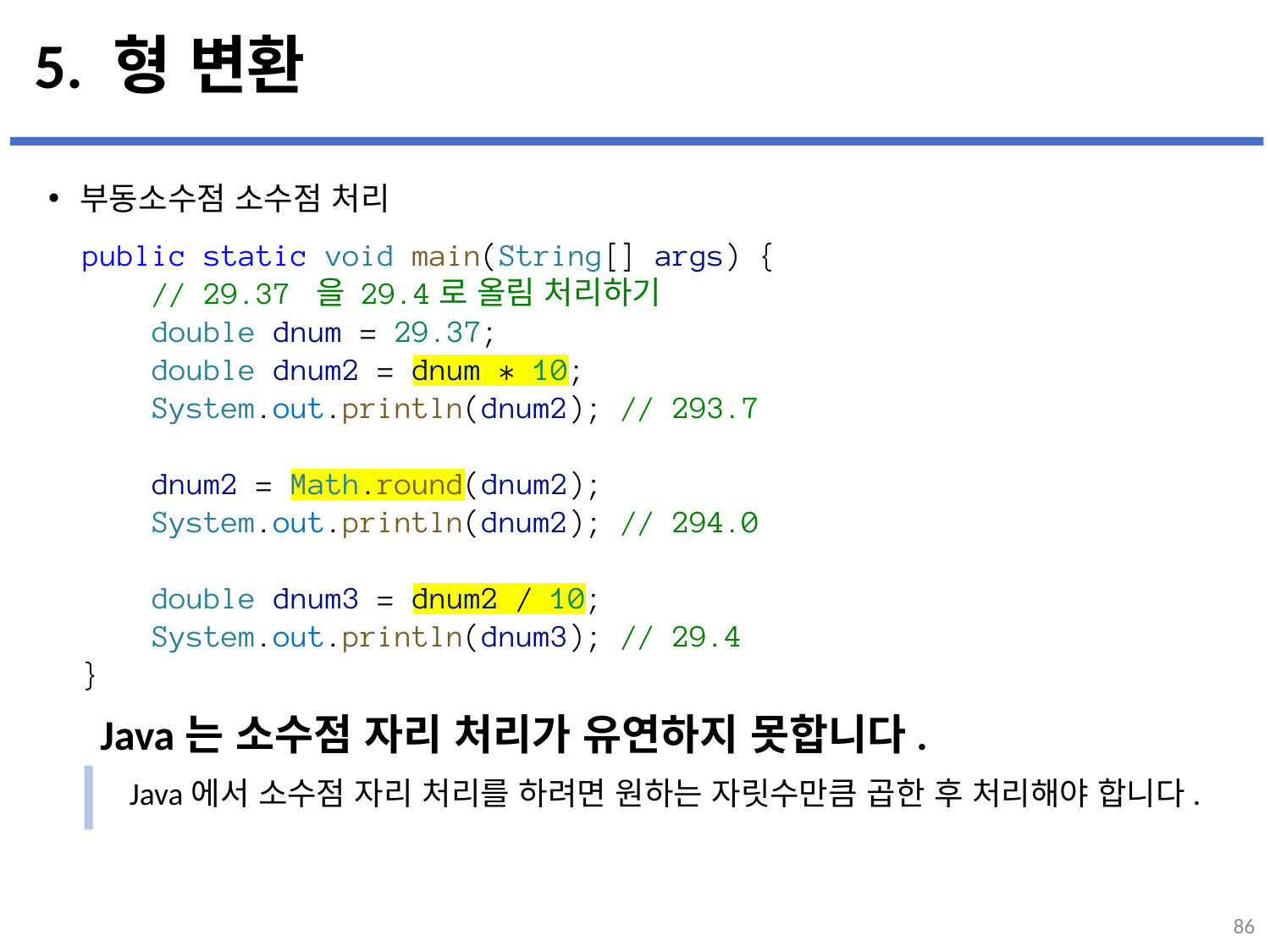

# 5. 형 변환
부동소수점 소수점 처리
public static void main(String[] args) {
    // 29.37 을 29.4로 올림 처리하기
    double dnum = 29.37;
    double dnum2 = dnum * 10;
    System.out.println(dnum2); // 293.7
    dnum2 = Math.round(dnum2);
    System.out.println(dnum2); // 294.0
    double dnum3 = dnum2 / 10;
    System.out.println(dnum3); // 29.4
}
Java는 소수점 자리 처리가 유연하지 못합니다.

Java에서 소수점 자리 처리를 하려면 원하는 자릿수만큼 곱한 후 처리해야 합니다.

86